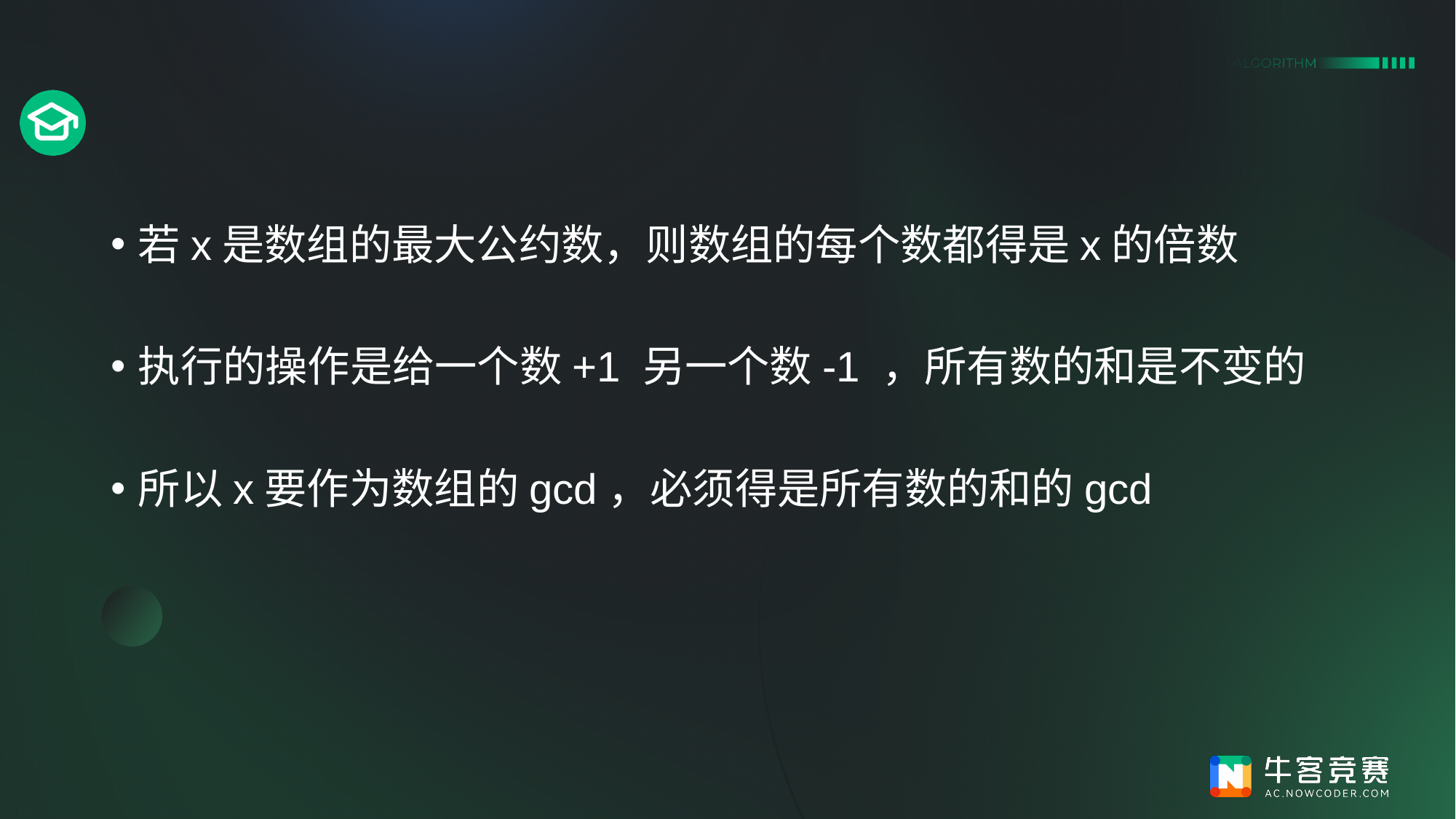

#
若x是数组的最大公约数，则数组的每个数都得是x的倍数

执行的操作是给一个数+1 另一个数-1 ，所有数的和是不变的

所以x要作为数组的gcd，必须得是所有数的和的gcd